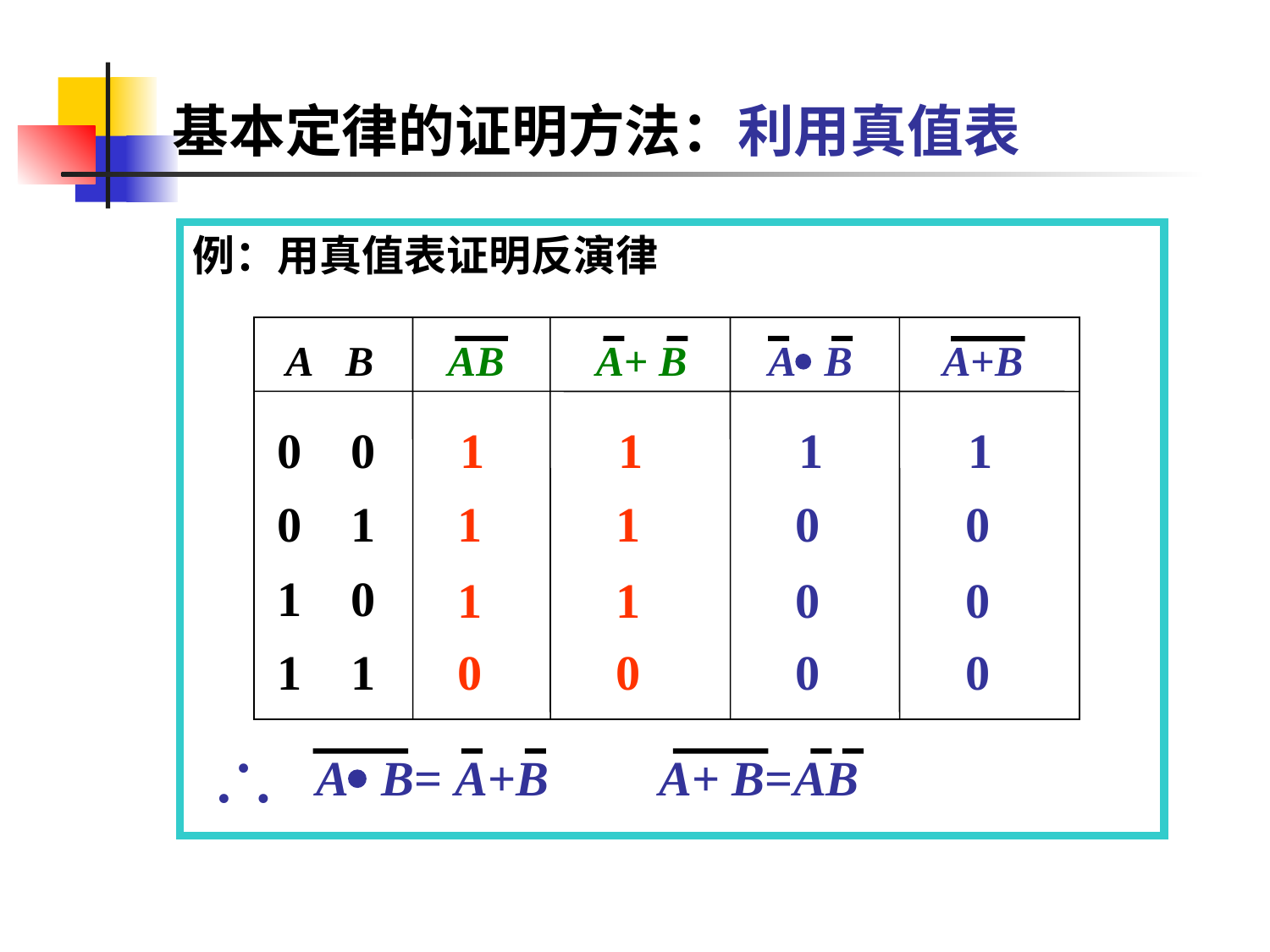

# 基本定律的证明方法：利用真值表
例：用真值表证明反演律

A   B
AB

 A+ B

A• B

A+B

0
0
1
1
1
1
0
1
1
1
0
0
1
0
1
1
0
0
1
1
0
0
0
0
∴
A• B= A+B         A+ B=AB